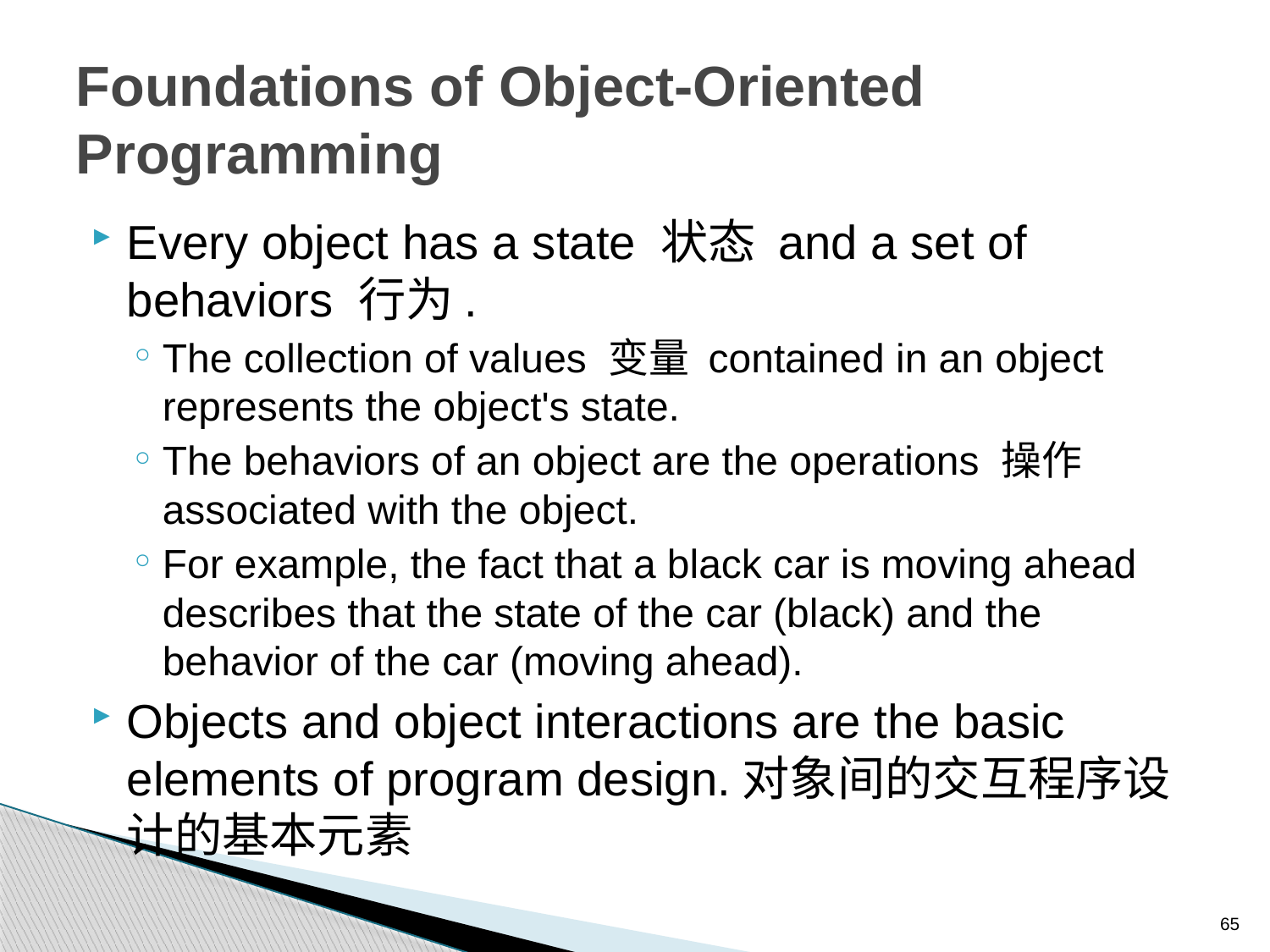

# Foundations of Object-Oriented Programming
Every object has a state 状态 and a set of behaviors 行为.
The collection of values 变量 contained in an object represents the object's state.
The behaviors of an object are the operations 操作associated with the object.
For example, the fact that a black car is moving ahead describes that the state of the car (black) and the behavior of the car (moving ahead).
Objects and object interactions are the basic elements of program design.对象间的交互程序设计的基本元素

65